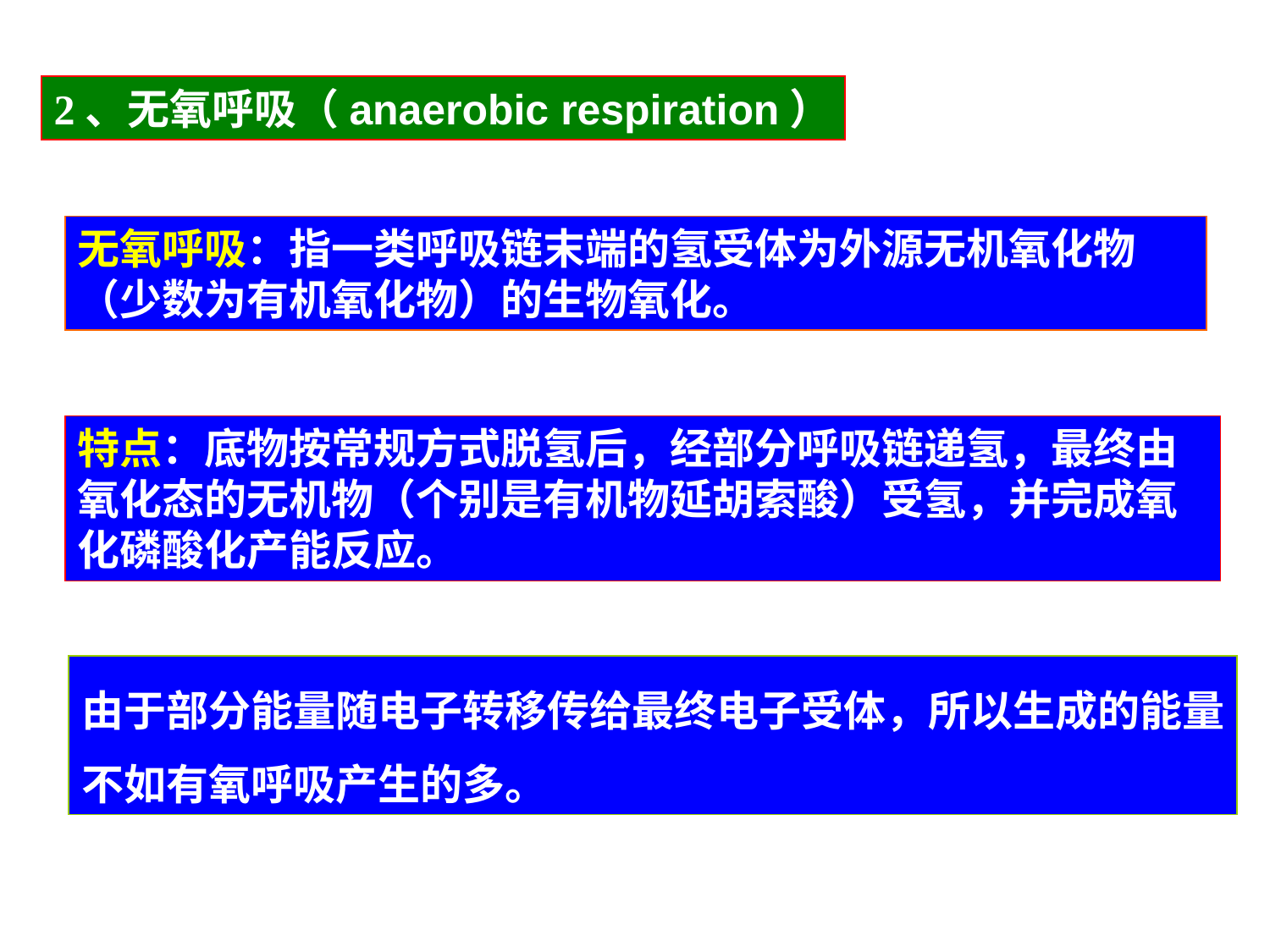

2、无氧呼吸（anaerobic respiration）
无氧呼吸：指一类呼吸链末端的氢受体为外源无机氧化物（少数为有机氧化物）的生物氧化。
特点：底物按常规方式脱氢后，经部分呼吸链递氢，最终由氧化态的无机物（个别是有机物延胡索酸）受氢，并完成氧化磷酸化产能反应。
由于部分能量随电子转移传给最终电子受体，所以生成的能量
不如有氧呼吸产生的多。